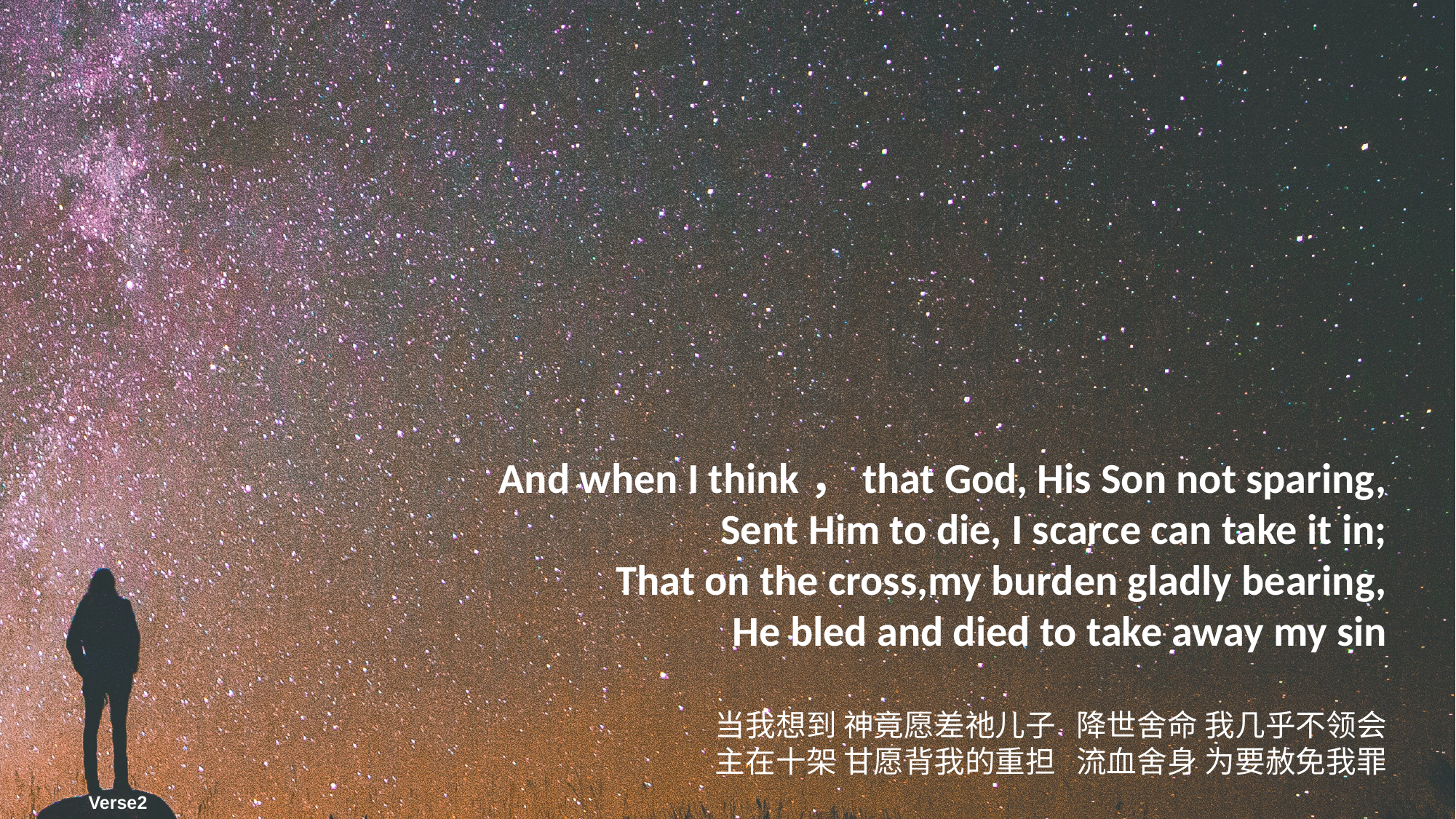

And when I think，that God, His Son not sparing,
Sent Him to die, I scarce can take it in;
That on the cross,my burden gladly bearing,
He bled and died to take away my sin

当我想到 神竟愿差祂儿子   降世舍命 我几乎不领会
 主在十架 甘愿背我的重担   流血舍身 为要赦免我罪

Verse2